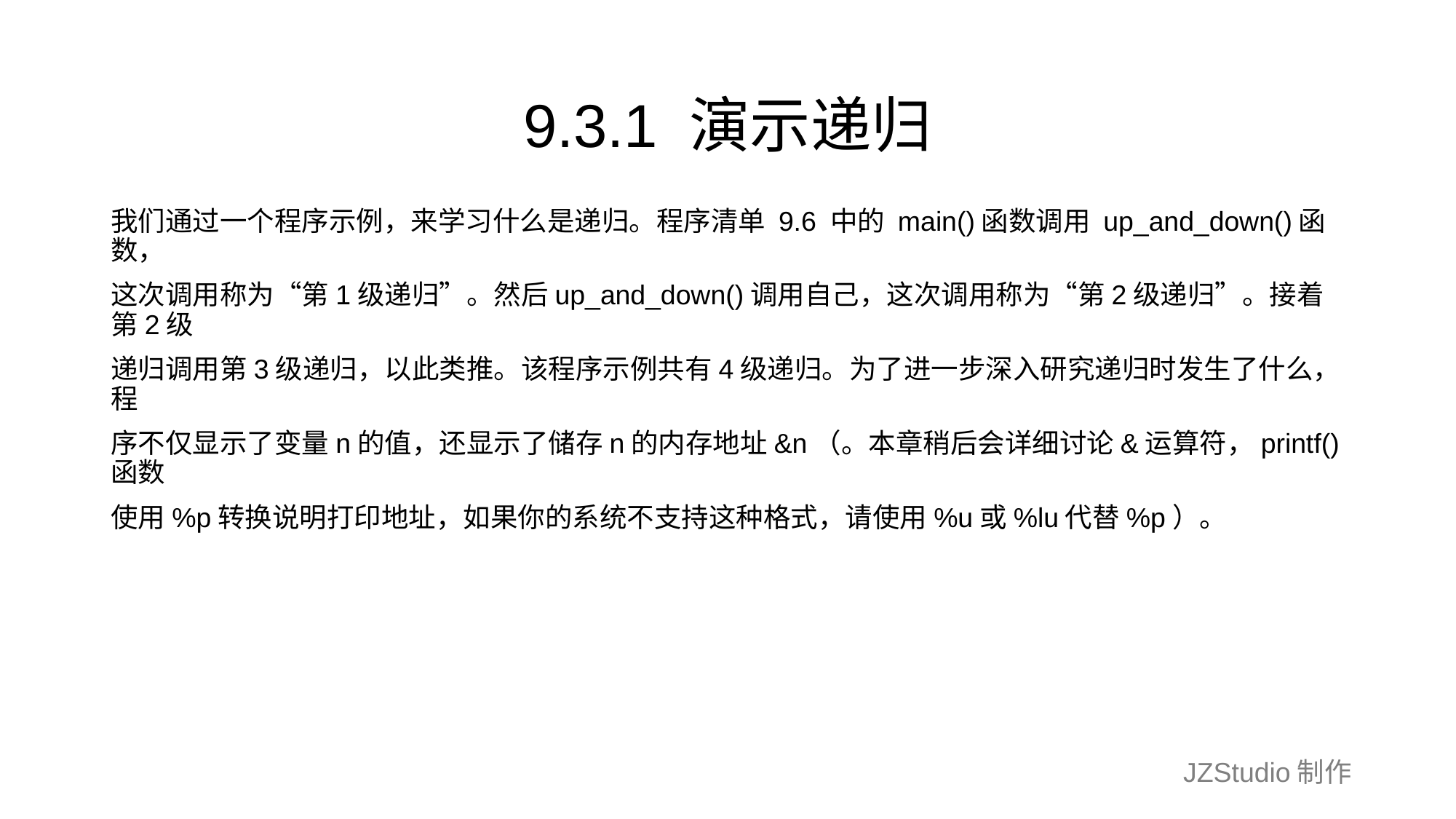

# 9.3.1 演示递归
我们通过一个程序示例，来学习什么是递归。程序清单 9.6 中的 main()函数调用 up_and_down()函数，
这次调用称为“第1级递归”。然后up_and_down()调用自己，这次调用称为“第2级递归”。接着第2级
递归调用第3级递归，以此类推。该程序示例共有4级递归。为了进一步深入研究递归时发生了什么，程
序不仅显示了变量n的值，还显示了储存n的内存地址&n（。本章稍后会详细讨论&运算符，printf()函数
使用%p转换说明打印地址，如果你的系统不支持这种格式，请使用%u或%lu代替%p）。